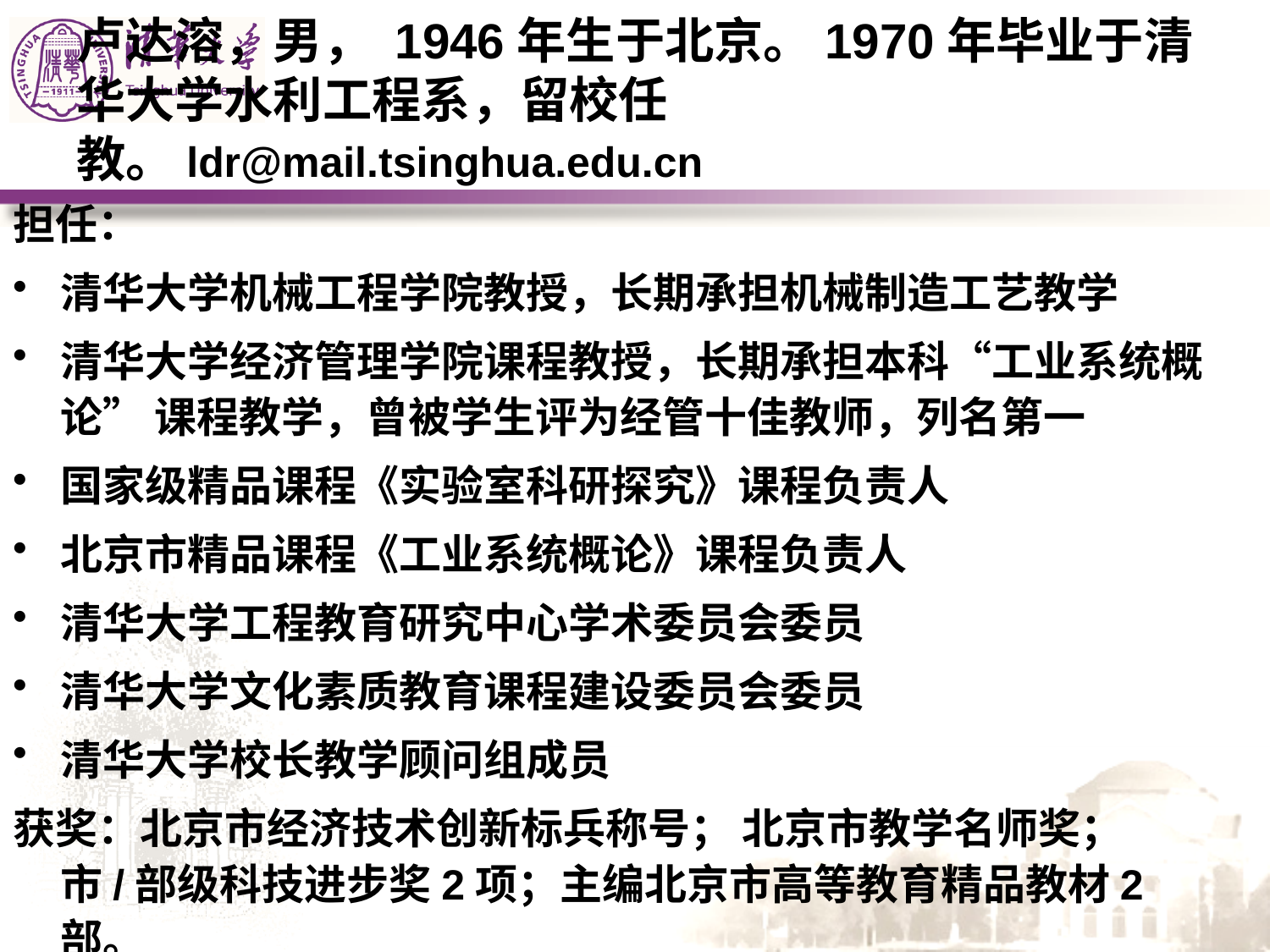

# 卢达溶，男， 1946年生于北京。1970年毕业于清华大学水利工程系，留校任教。ldr@mail.tsinghua.edu.cn
担任：
清华大学机械工程学院教授，长期承担机械制造工艺教学
清华大学经济管理学院课程教授，长期承担本科“工业系统概论” 课程教学，曾被学生评为经管十佳教师，列名第一
国家级精品课程《实验室科研探究》课程负责人
北京市精品课程《工业系统概论》课程负责人
清华大学工程教育研究中心学术委员会委员
清华大学文化素质教育课程建设委员会委员
清华大学校长教学顾问组成员
获奖：北京市经济技术创新标兵称号； 北京市教学名师奖；         市/部级科技进步奖2项；主编北京市高等教育精品教材2部。